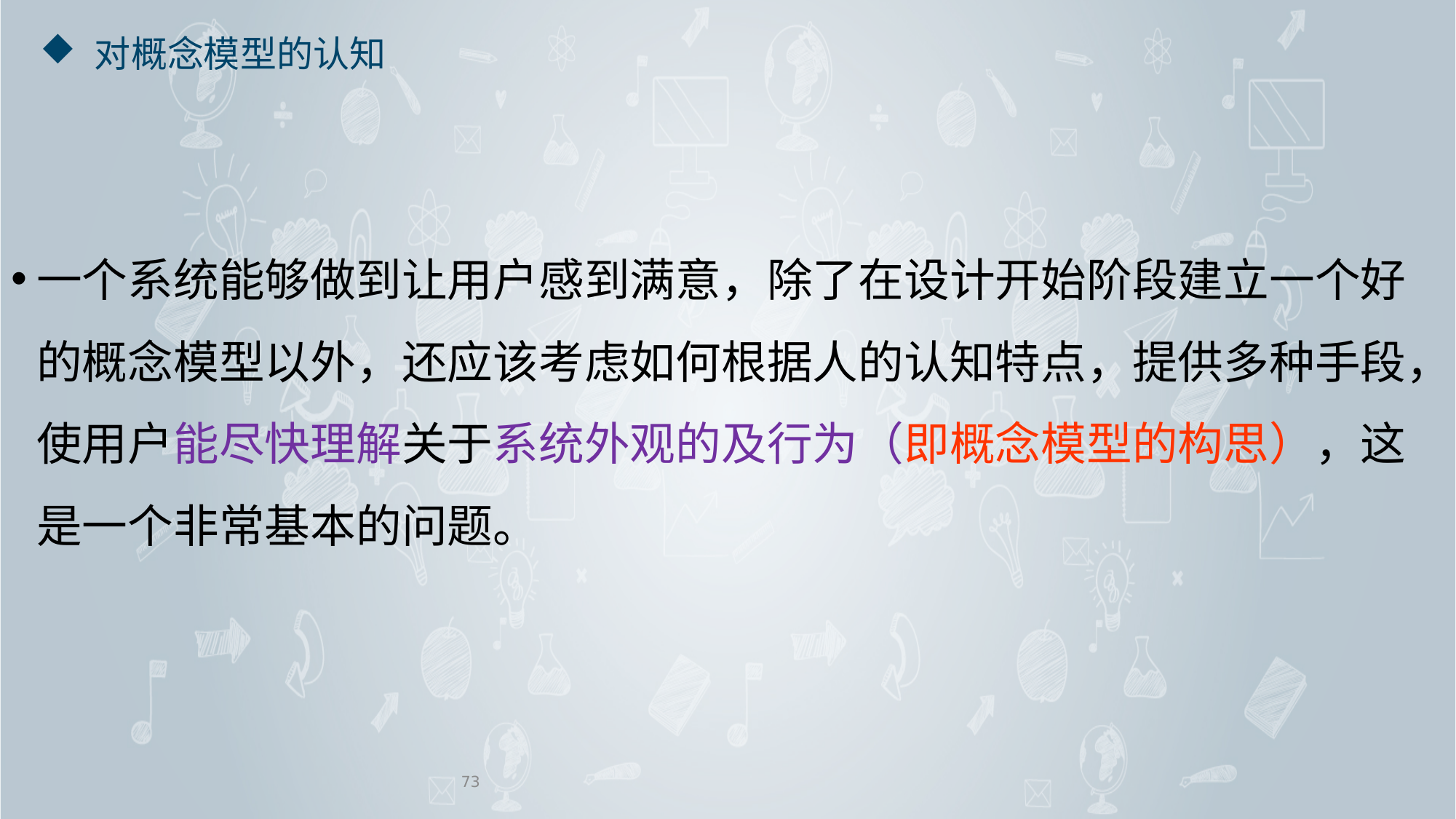

# 对概念模型的认知
一个系统能够做到让用户感到满意，除了在设计开始阶段建立一个好的概念模型以外，还应该考虑如何根据人的认知特点，提供多种手段，使用户能尽快理解关于系统外观的及行为（即概念模型的构思），这是一个非常基本的问题。

73